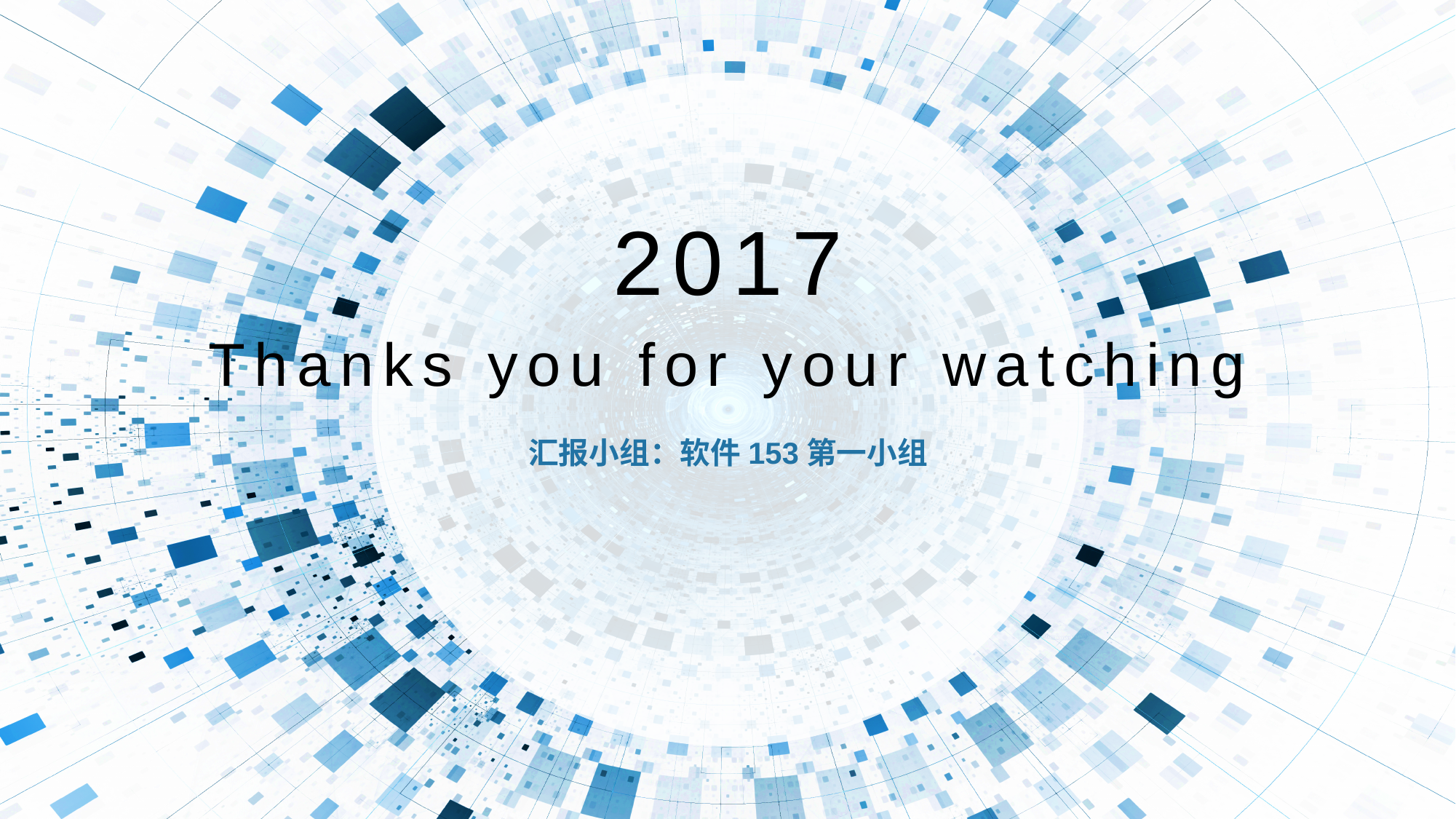

2017
Thanks you for your watching
汇报小组：软件153第一小组